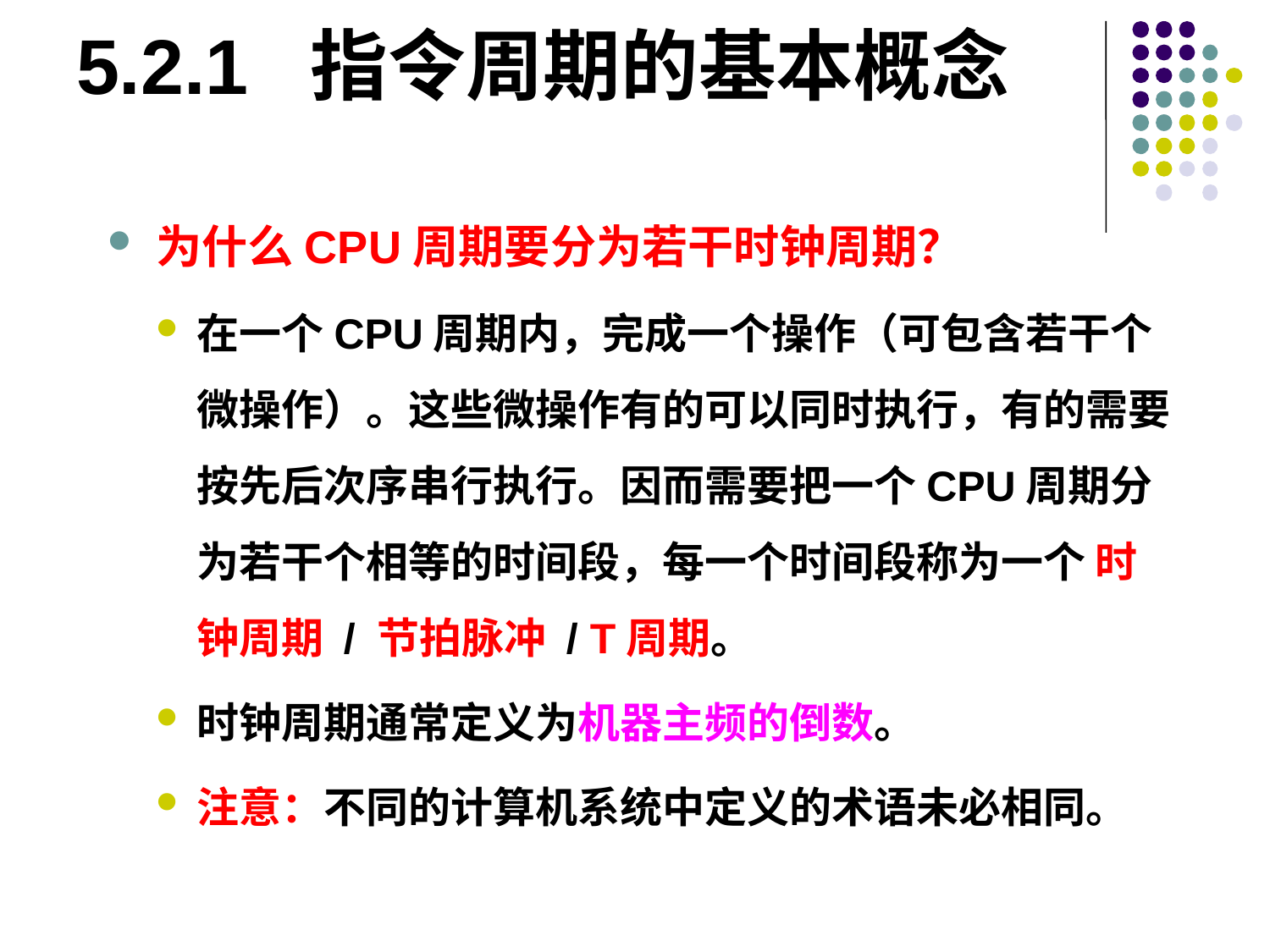

# 5.2.1  指令周期的基本概念
为什么CPU周期要分为若干时钟周期？
在一个CPU周期内，完成一个操作（可包含若干个微操作）。这些微操作有的可以同时执行，有的需要按先后次序串行执行。因而需要把一个CPU周期分为若干个相等的时间段，每一个时间段称为一个 时钟周期 / 节拍脉冲 / T周期。
时钟周期通常定义为机器主频的倒数。
注意：不同的计算机系统中定义的术语未必相同。
11